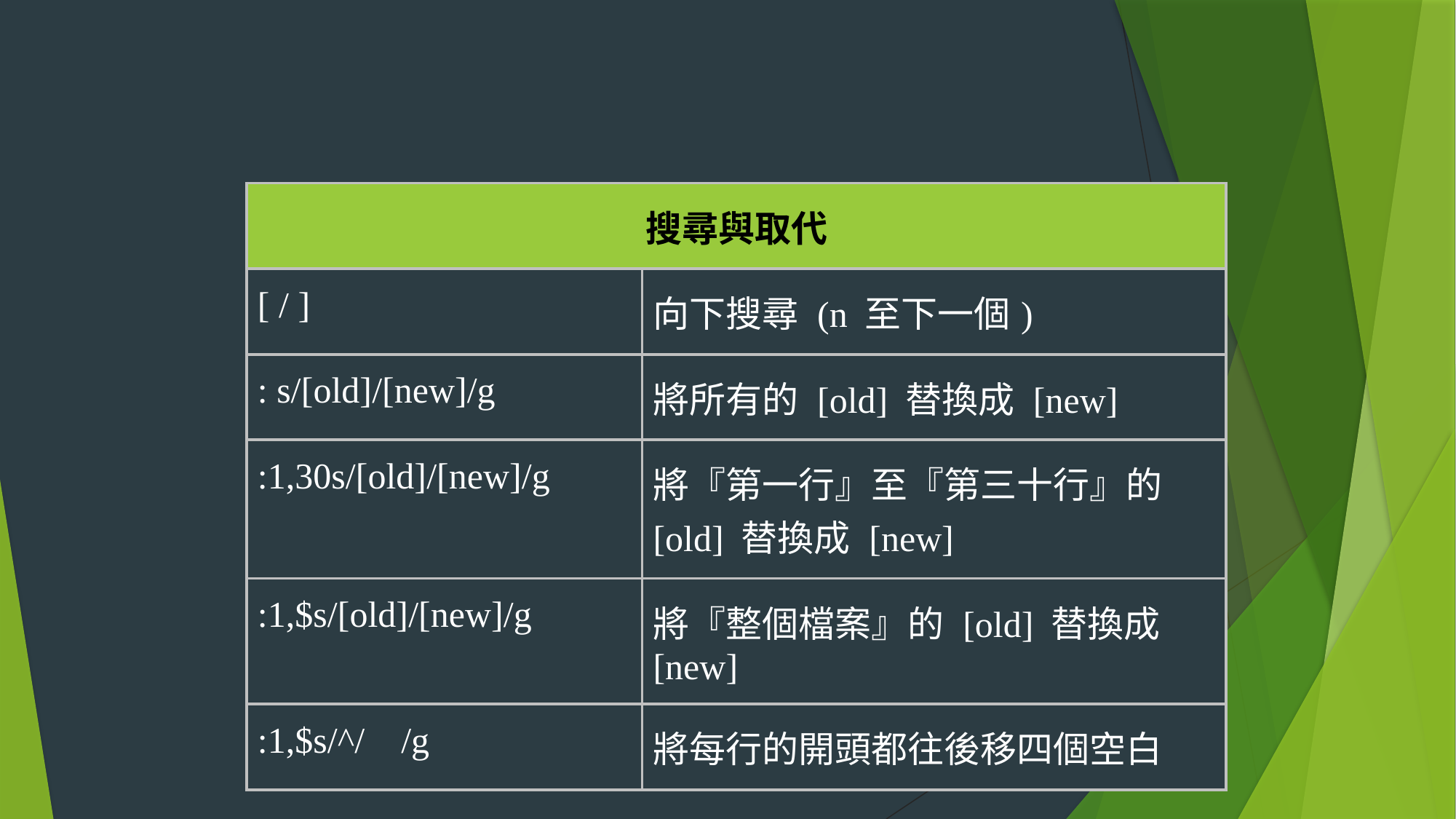

#

| 搜尋與取代 |  |
| --- | --- |
| [ / ] | 向下搜尋 (n 至下一個) |
| : s/[old]/[new]/g | 將所有的 [old] 替換成 [new] |
| :1,30s/[old]/[new]/g | 將『第一行』至『第三十行』的 [old] 替換成 [new] |
| :1,$s/[old]/[new]/g | 將『整個檔案』的 [old] 替換成 [new] |
| :1,$s/^/ /g | 將每行的開頭都往後移四個空白 |